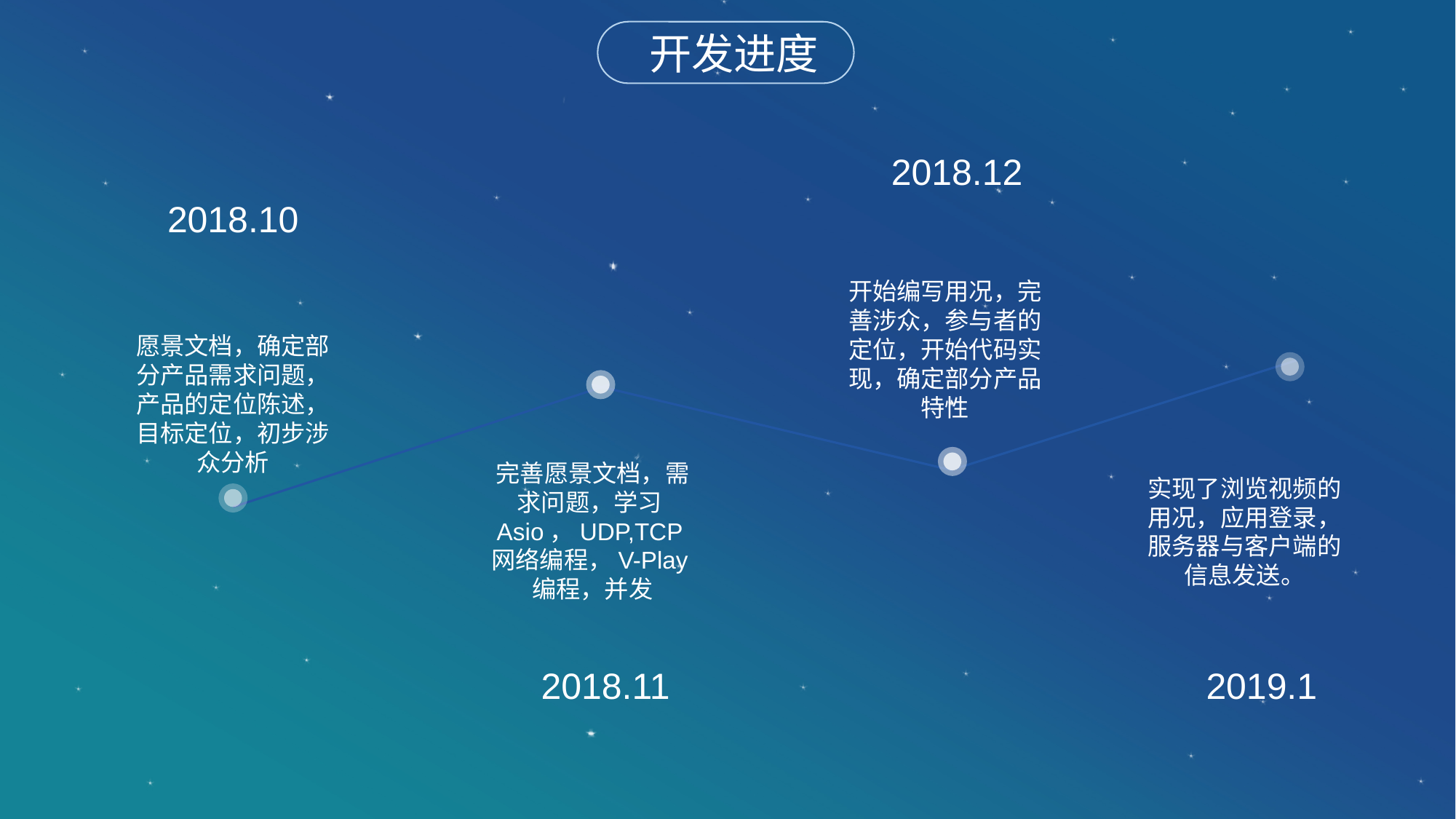

开发进度
2018.12
2018.10
开始编写用况，完善涉众，参与者的定位，开始代码实现，确定部分产品特性
愿景文档，确定部分产品需求问题，产品的定位陈述，目标定位，初步涉众分析

完善愿景文档，需求问题，学习Asio，UDP,TCP网络编程，V-Play编程，并发
实现了浏览视频的用况，应用登录，服务器与客户端的信息发送。

2018.11
2019.1